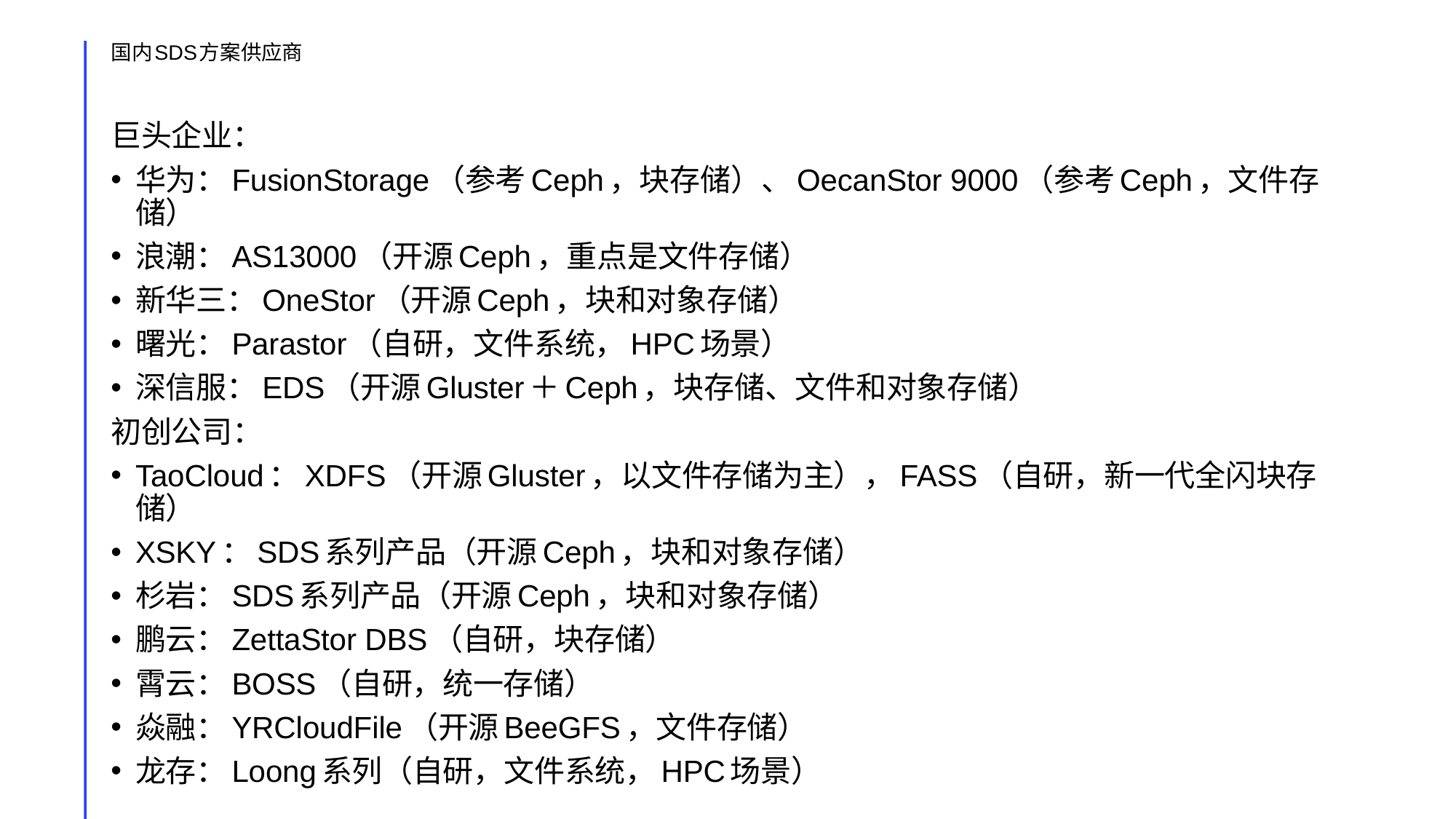

# 国内SDS方案供应商
巨头企业：
华为：FusionStorage（参考Ceph，块存储）、OecanStor 9000（参考Ceph，文件存储）
浪潮：AS13000（开源Ceph，重点是文件存储）
新华三：OneStor（开源Ceph，块和对象存储）
曙光：Parastor（自研，文件系统，HPC场景）
深信服：EDS（开源Gluster＋Ceph，块存储、文件和对象存储）
初创公司：
TaoCloud：XDFS（开源Gluster，以文件存储为主），FASS（自研，新一代全闪块存储）
XSKY：SDS系列产品（开源Ceph，块和对象存储）
杉岩：SDS系列产品（开源Ceph，块和对象存储）
鹏云：ZettaStor DBS（自研，块存储）
霄云：BOSS（自研，统一存储）
焱融：YRCloudFile（开源BeeGFS，文件存储）
龙存：Loong系列（自研，文件系统，HPC场景）